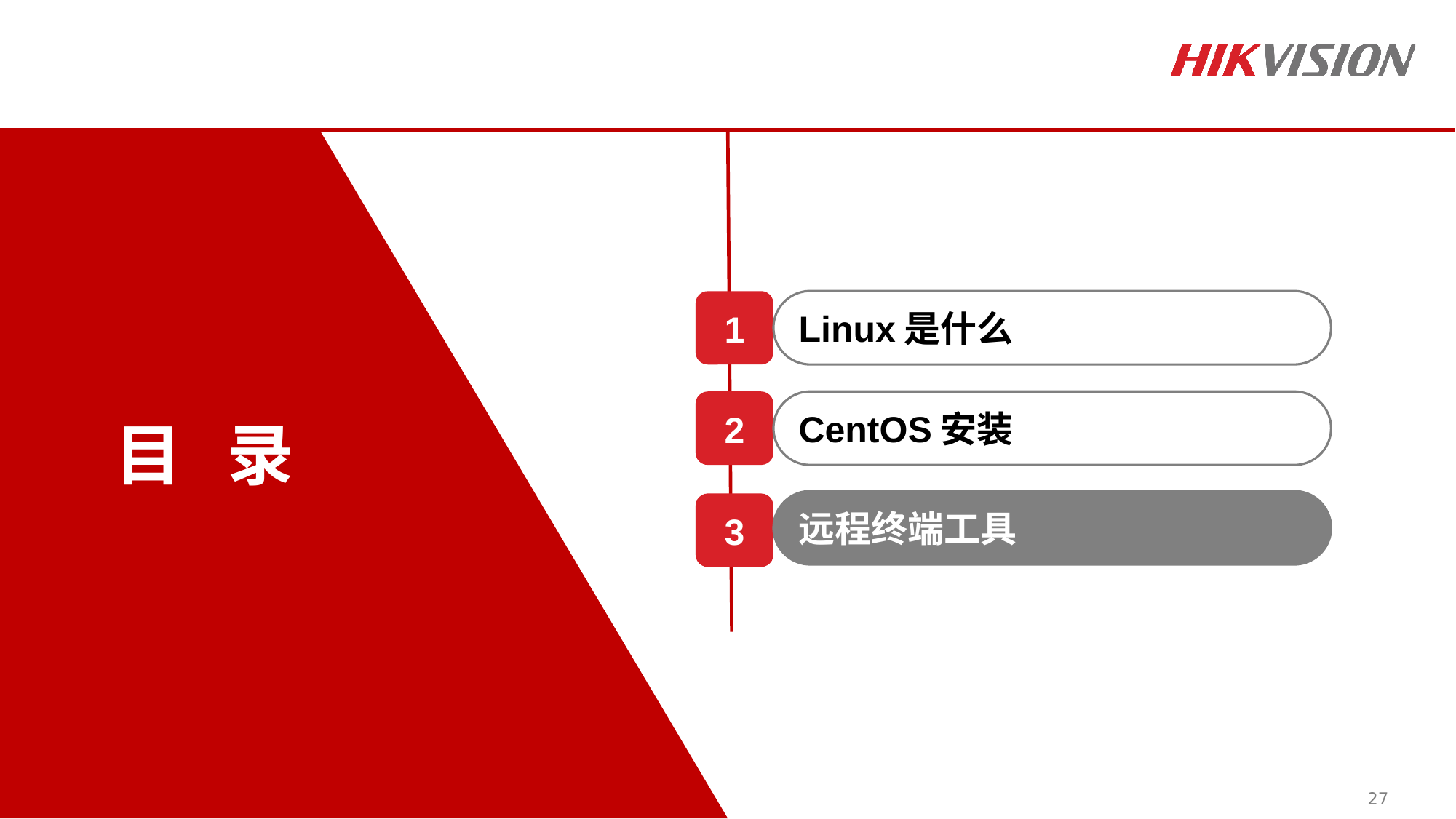

Linux是什么

1
CentOS安装

2
远程终端工具

3
目   录